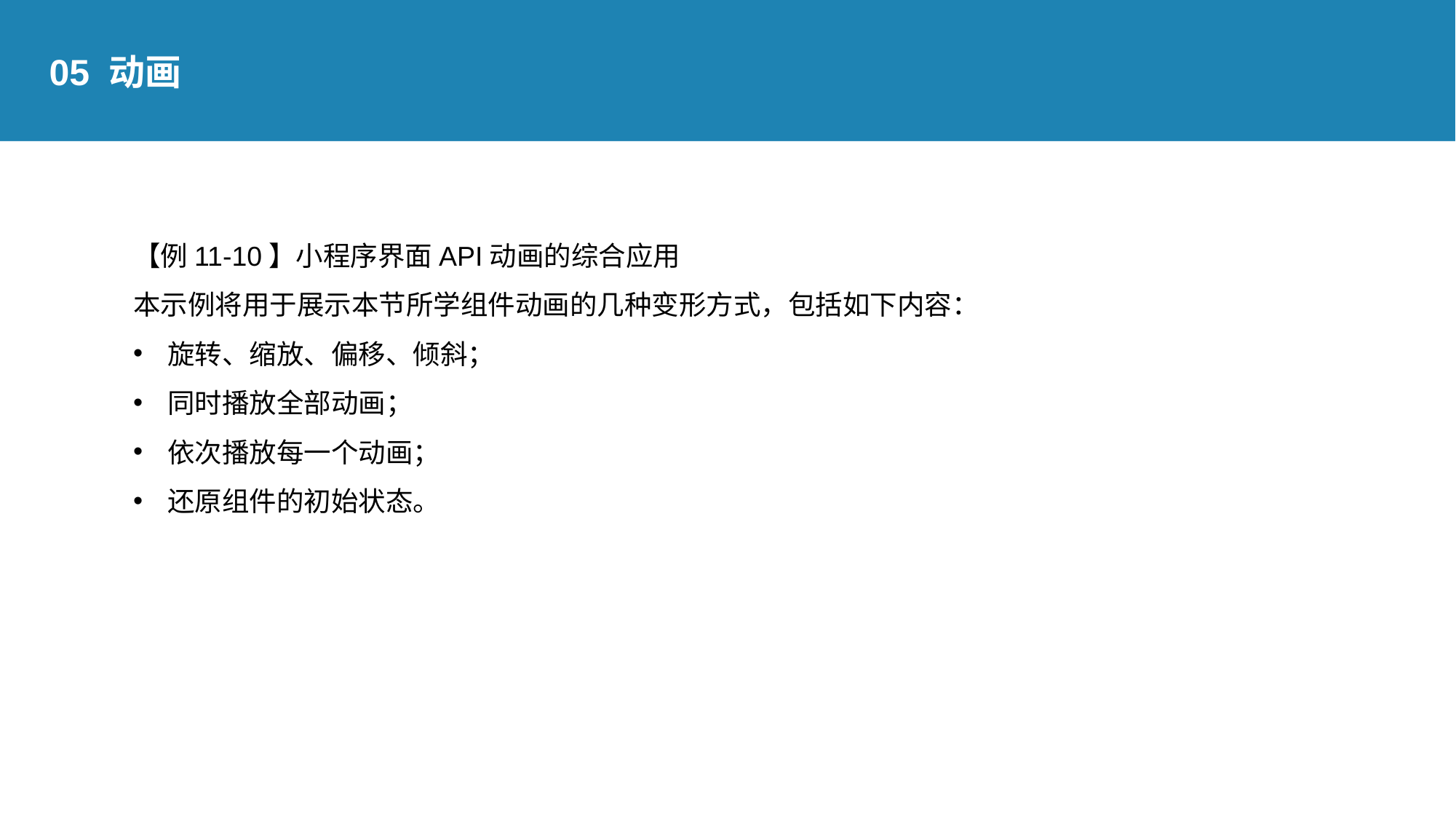

05 动画
【例11-10】小程序界面API动画的综合应用
本示例将用于展示本节所学组件动画的几种变形方式，包括如下内容：
旋转、缩放、偏移、倾斜；
同时播放全部动画；
依次播放每一个动画；
还原组件的初始状态。